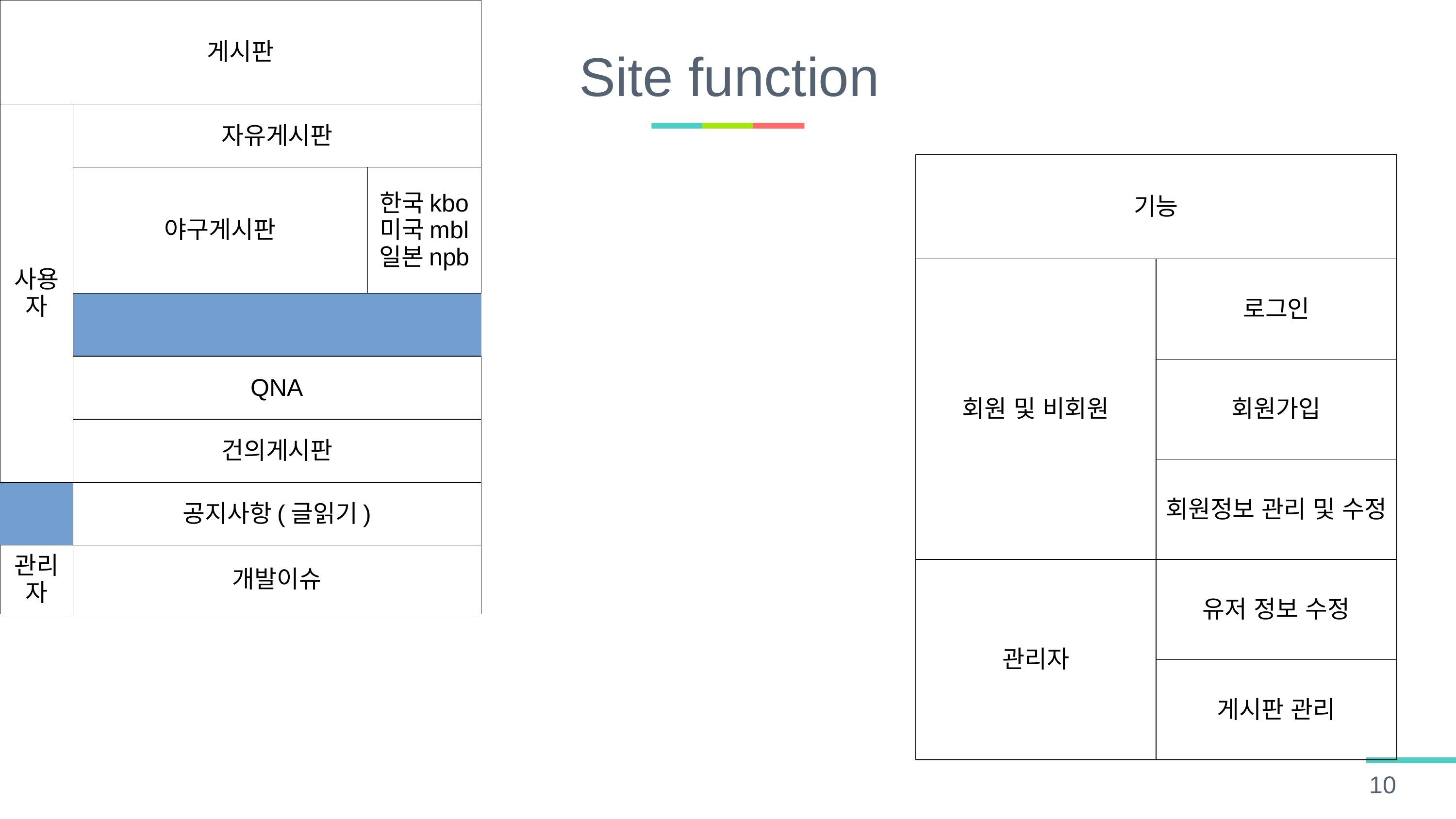

# Site function
| 게시판 |  |  |
| --- | --- | --- |
| 사용자 | 자유게시판 |  |
|  | 야구게시판 | 한국kbo 미국mbl 일본npb |
|  |  |  |
|  | QNA |  |
|  | 건의게시판 |  |
|  | 공지사항(글읽기) |  |
| 관리자 | 개발이슈 |  |
|  | 오류&해결 |  |
| 기능 |  |
| --- | --- |
| 회원 및 비회원 | 로그인 |
|  | 회원가입 |
|  | 회원정보 관리 및 수정 |
| 관리자 | 유저 정보 수정 |
|  | 게시판 관리 |
10